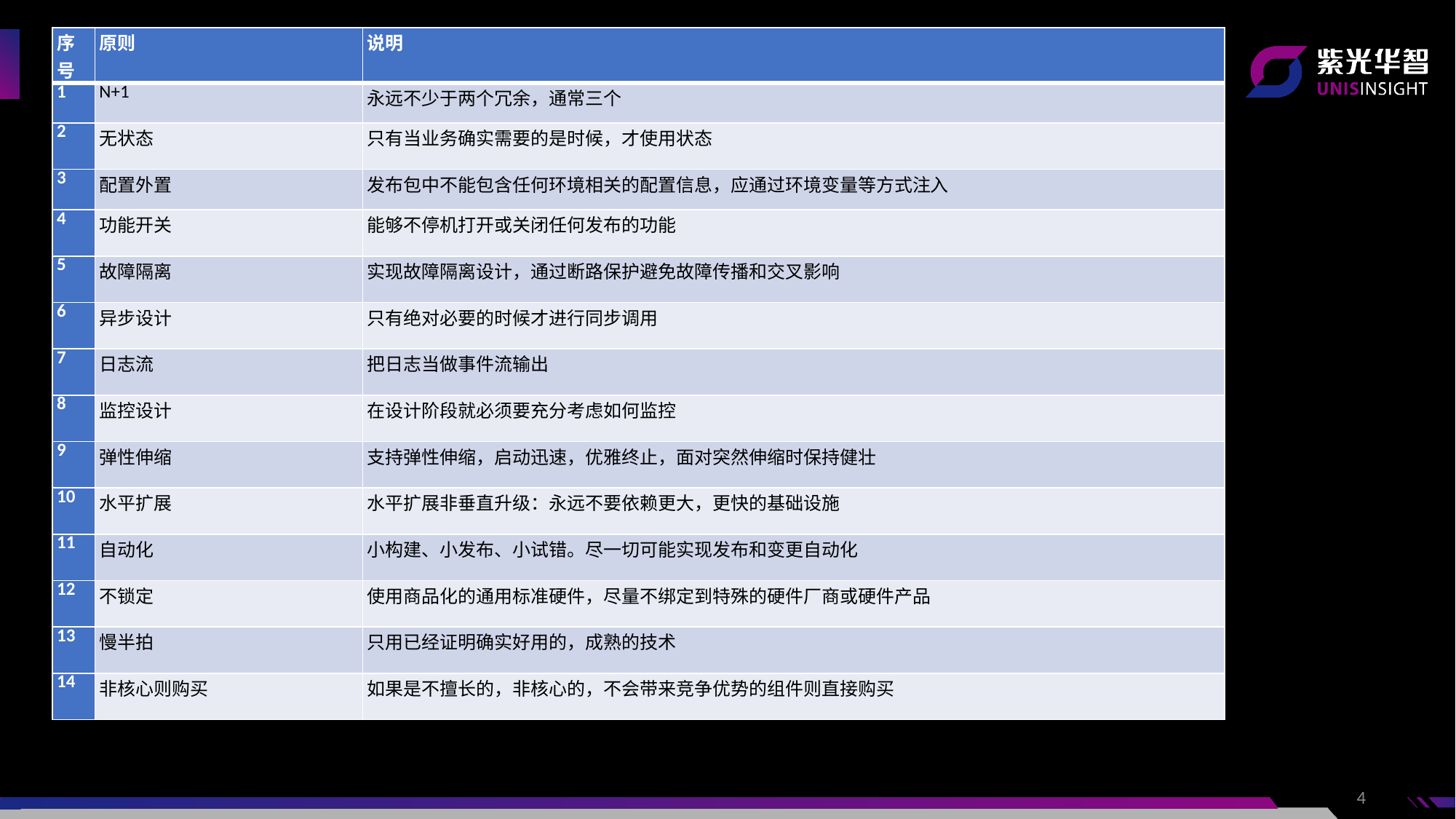

| 序号 | 原则 | 说明 |
| --- | --- | --- |
| 1 | N+1 | 永远不少于两个冗余，通常三个 |
| 2 | 无状态 | 只有当业务确实需要的是时候，才使用状态 |
| 3 | 配置外置 | 发布包中不能包含任何环境相关的配置信息，应通过环境变量等方式注入 |
| 4 | 功能开关 | 能够不停机打开或关闭任何发布的功能 |
| 5 | 故障隔离 | 实现故障隔离设计，通过断路保护避免故障传播和交叉影响 |
| 6 | 异步设计 | 只有绝对必要的时候才进行同步调用 |
| 7 | 日志流 | 把日志当做事件流输出 |
| 8 | 监控设计 | 在设计阶段就必须要充分考虑如何监控 |
| 9 | 弹性伸缩 | 支持弹性伸缩，启动迅速，优雅终止，面对突然伸缩时保持健壮 |
| 10 | 水平扩展 | 水平扩展非垂直升级：永远不要依赖更大，更快的基础设施 |
| 11 | 自动化 | 小构建、小发布、小试错。尽一切可能实现发布和变更自动化 |
| 12 | 不锁定 | 使用商品化的通用标准硬件，尽量不绑定到特殊的硬件厂商或硬件产品 |
| 13 | 慢半拍 | 只用已经证明确实好用的，成熟的技术 |
| 14 | 非核心则购买 | 如果是不擅长的，非核心的，不会带来竞争优势的组件则直接购买 |